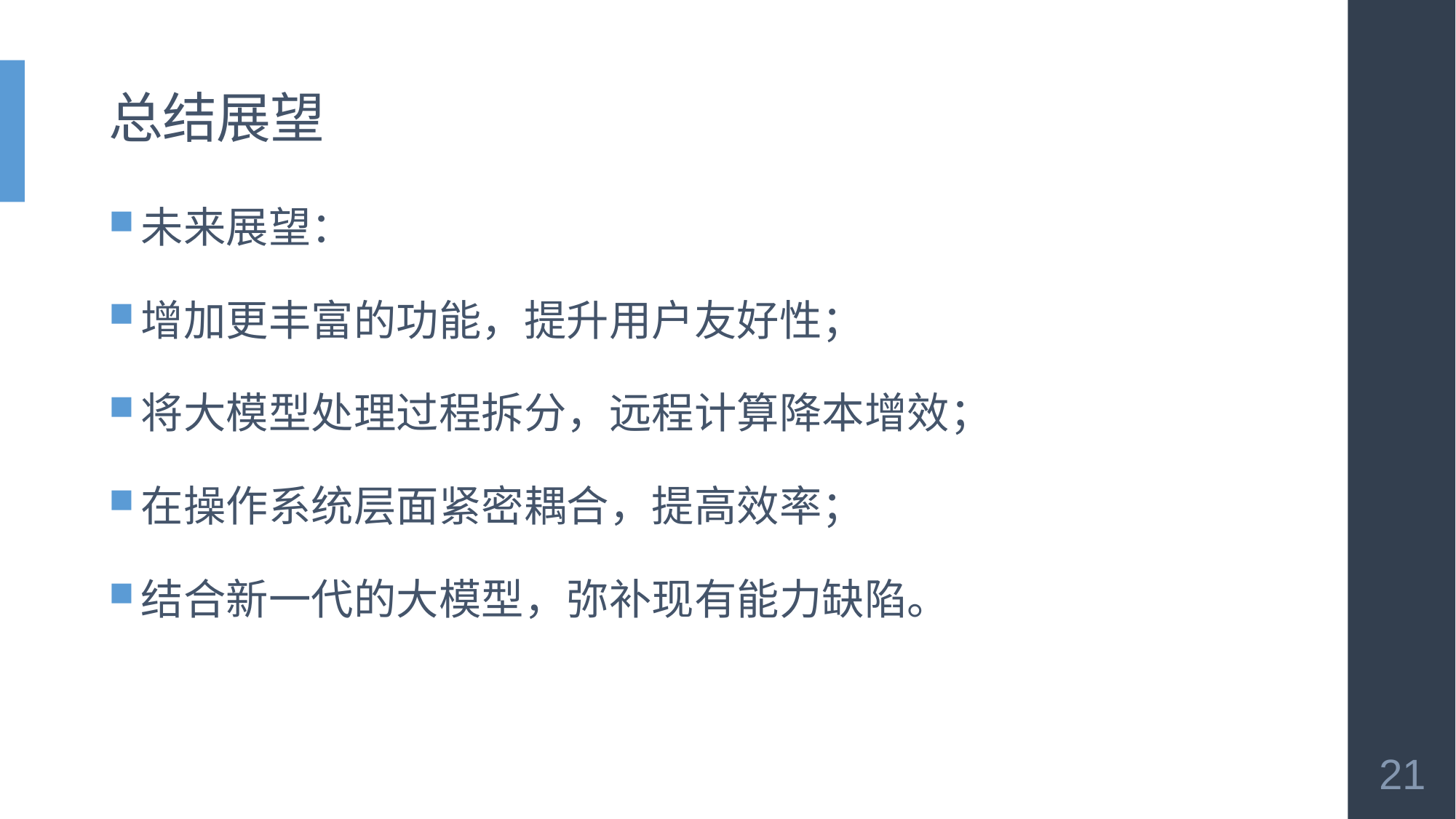

# 总结展望
未来展望：
增加更丰富的功能，提升用户友好性；
将大模型处理过程拆分，远程计算降本增效；
在操作系统层面紧密耦合，提高效率；
结合新一代的大模型，弥补现有能力缺陷。

21